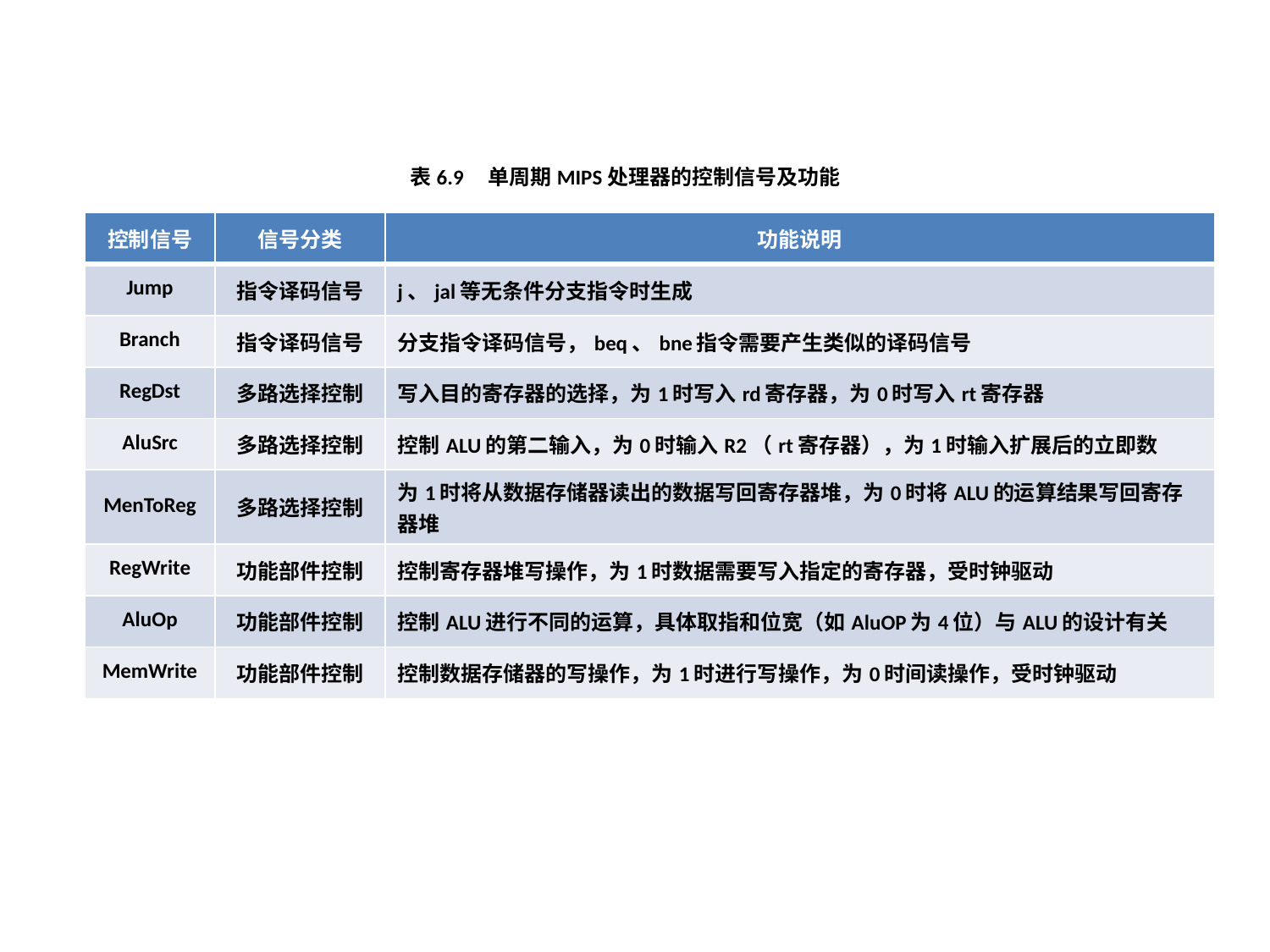

表6.9    单周期MIPS处理器的控制信号及功能
| 控制信号 | 信号分类 | 功能说明 |
| --- | --- | --- |
| Jump | 指令译码信号 | j、jal等无条件分支指令时生成 |
| Branch | 指令译码信号 | 分支指令译码信号，beq、bne指令需要产生类似的译码信号 |
| RegDst | 多路选择控制 | 写入目的寄存器的选择，为1时写入rd寄存器，为0时写入rt寄存器 |
| AluSrc | 多路选择控制 | 控制ALU的第二输入，为0时输入R2（rt寄存器），为1时输入扩展后的立即数 |
| MenToReg | 多路选择控制 | 为1时将从数据存储器读出的数据写回寄存器堆，为0时将ALU的运算结果写回寄存器堆 |
| RegWrite | 功能部件控制 | 控制寄存器堆写操作，为1时数据需要写入指定的寄存器，受时钟驱动 |
| AluOp | 功能部件控制 | 控制ALU进行不同的运算，具体取指和位宽（如AluOP为4位）与ALU的设计有关 |
| MemWrite | 功能部件控制 | 控制数据存储器的写操作，为1时进行写操作，为0时间读操作，受时钟驱动 |